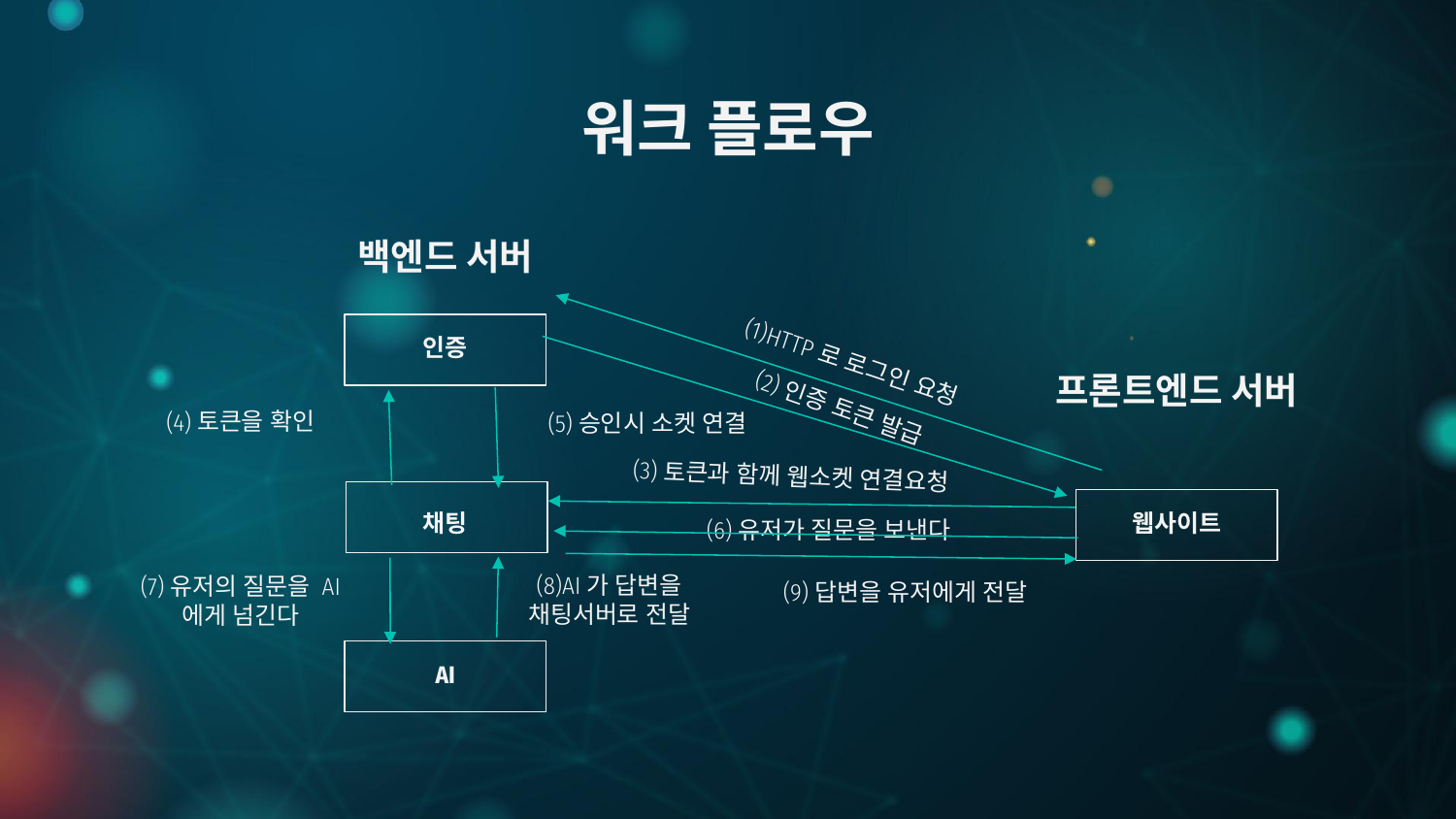

워크 플로우
백엔드 서버

인증
(1)HTTP로 로그인 요청
프론트엔드 서버
(2)인증 토큰 발급
(4)토큰을 확인
(5)승인시 소켓 연결
(3)토큰과 함께 웹소켓 연결요청

채팅
웹사이트
(6)유저가 질문을 보낸다
(8)AI가 답변을 채팅서버로 전달
(7)유저의 질문을 AI에게 넘긴다
(9)답변을 유저에게 전달

AI